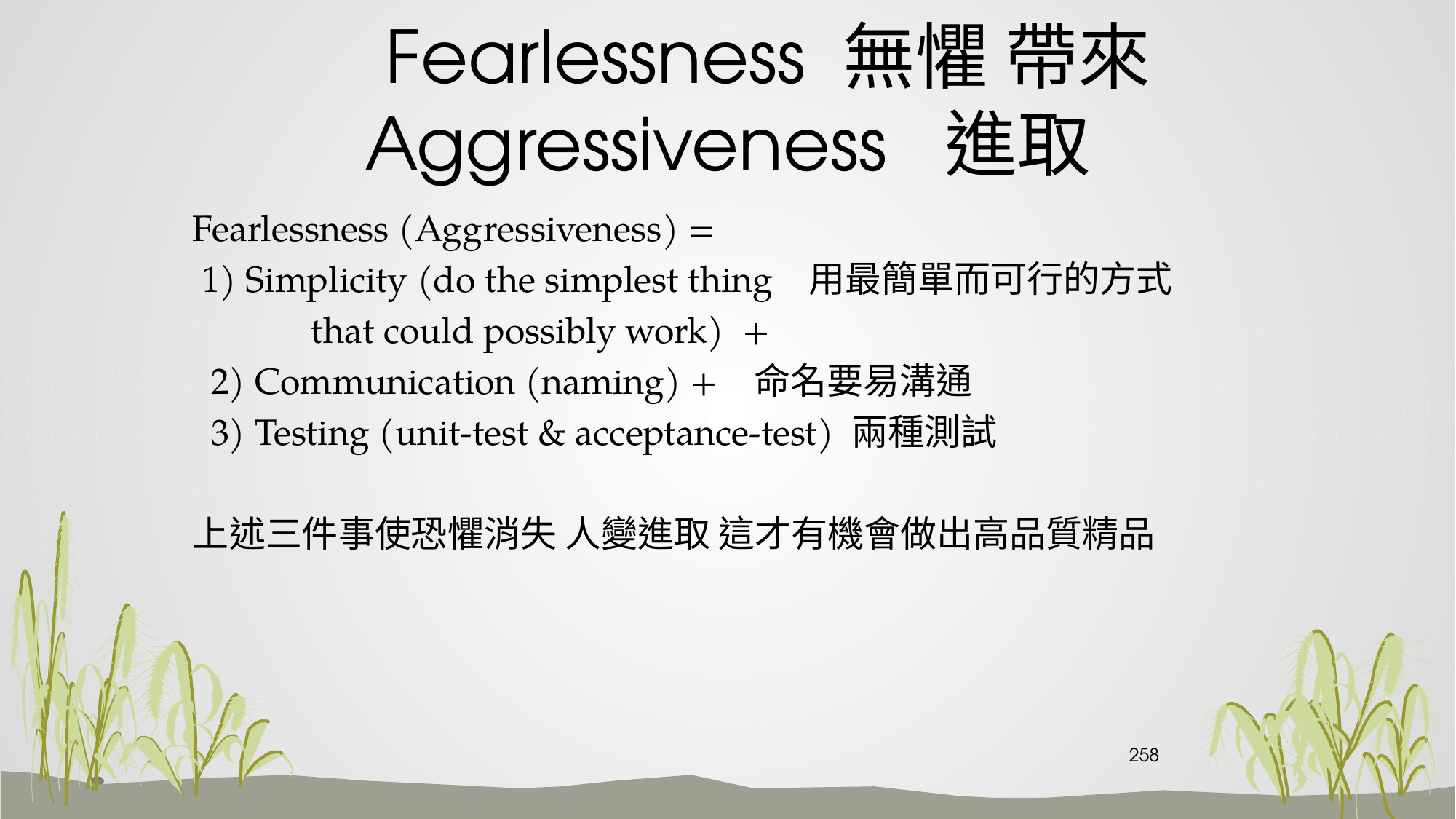

# Fearlessness 無懼 帶來 Aggressiveness  進取
Fearlessness (Aggressiveness) =
 1) Simplicity (do the simplest thing   用最簡單而可行的方式
             that could possibly work)  +
  2) Communication (naming) +   命名要易溝通
  3) Testing (unit-test & acceptance-test) 兩種測試

上述三件事使恐懼消失 人變進取 這才有機會做出高品質精品
258